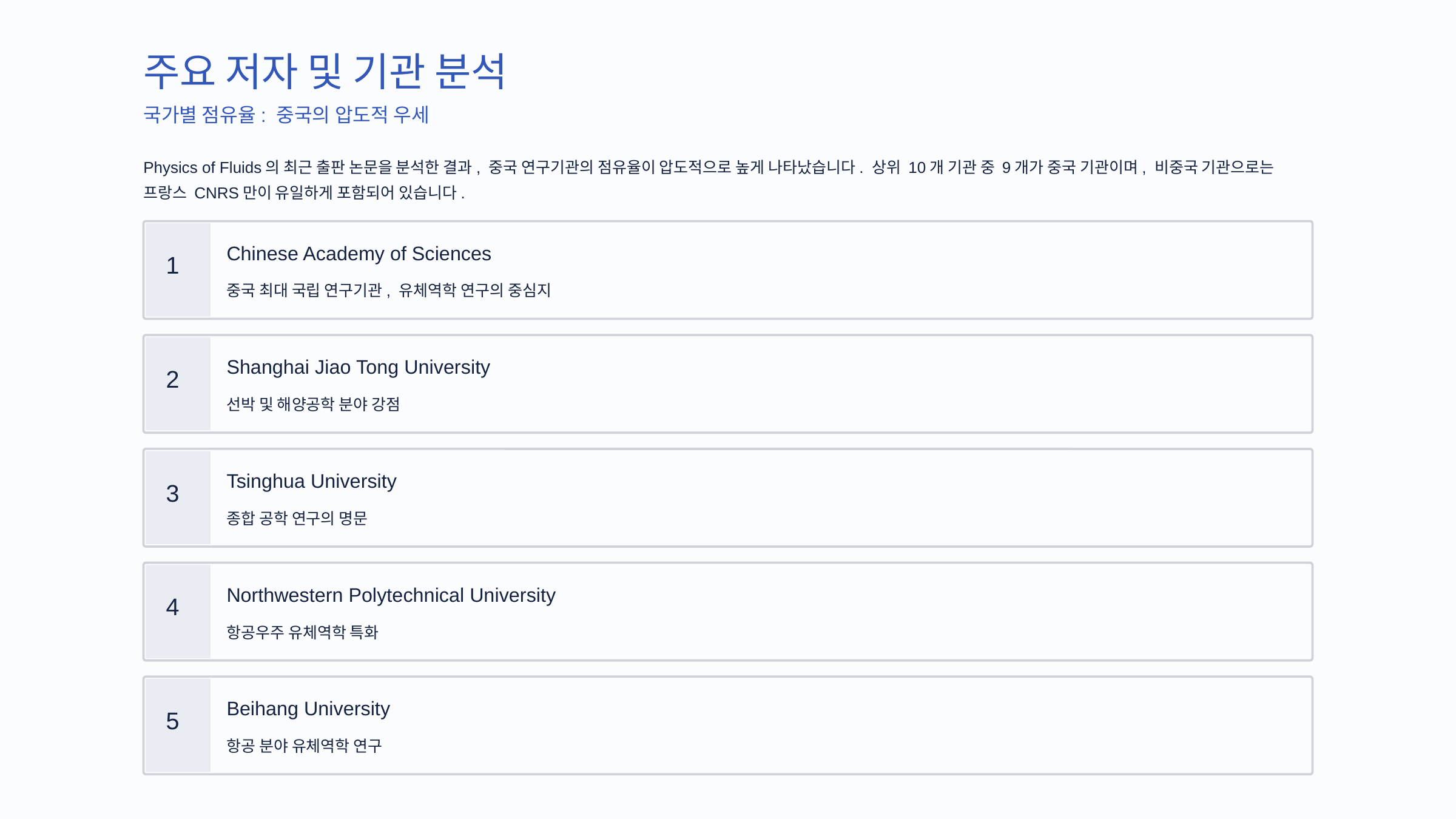

주요 저자 및 기관 분석
국가별 점유율: 중국의 압도적 우세
Physics of Fluids의 최근 출판 논문을 분석한 결과, 중국 연구기관의 점유율이 압도적으로 높게 나타났습니다. 상위 10개 기관 중 9개가 중국 기관이며, 비중국 기관으로는 프랑스 CNRS만이 유일하게 포함되어 있습니다.

Chinese Academy of Sciences
1
중국 최대 국립 연구기관, 유체역학 연구의 중심지

Shanghai Jiao Tong University
2
선박 및 해양공학 분야 강점

Tsinghua University
3
종합 공학 연구의 명문

Northwestern Polytechnical University
4
항공우주 유체역학 특화

Beihang University
5
항공 분야 유체역학 연구